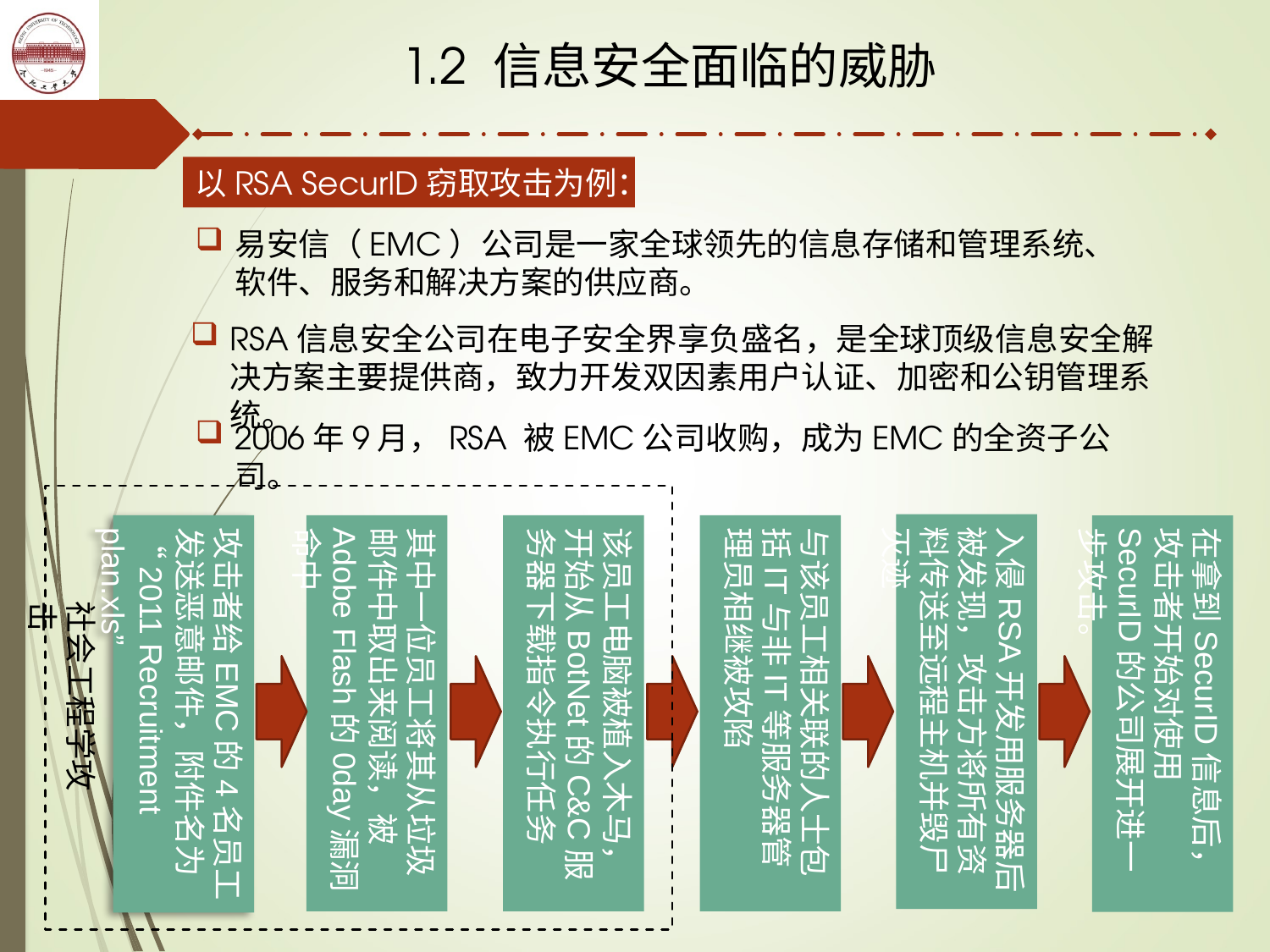

1.2 信息安全面临的威胁
以RSA SecurID窃取攻击为例：
易安信（EMC）公司是一家全球领先的信息存储和管理系统、软件、服务和解决方案的供应商。
RSA信息安全公司在电子安全界享负盛名，是全球顶级信息安全解决方案主要提供商，致力开发双因素用户认证、加密和公钥管理系统。
2006年9月，RSA 被EMC公司收购，成为EMC的全资子公司。

入侵RSA开发用服务器后被发现，攻击方将所有资料传送至远程主机并毁尸灭迹
攻击者给EMC的4名员工发送恶意邮件，附件名为“2011 Recruitment plan.xls”
其中一位员工将其从垃圾邮件中取出来阅读，被Adobe Flash的0day漏洞命中
该员工电脑被植入木马，开始从BotNet的C&C服务器下载指令执行任务
与该员工相关联的人士包括IT与非IT等服务器管理员相继被攻陷
在拿到SecurID信息后，攻击者开始对使用SecurID的公司展开进一步攻击。
社会工程学攻击